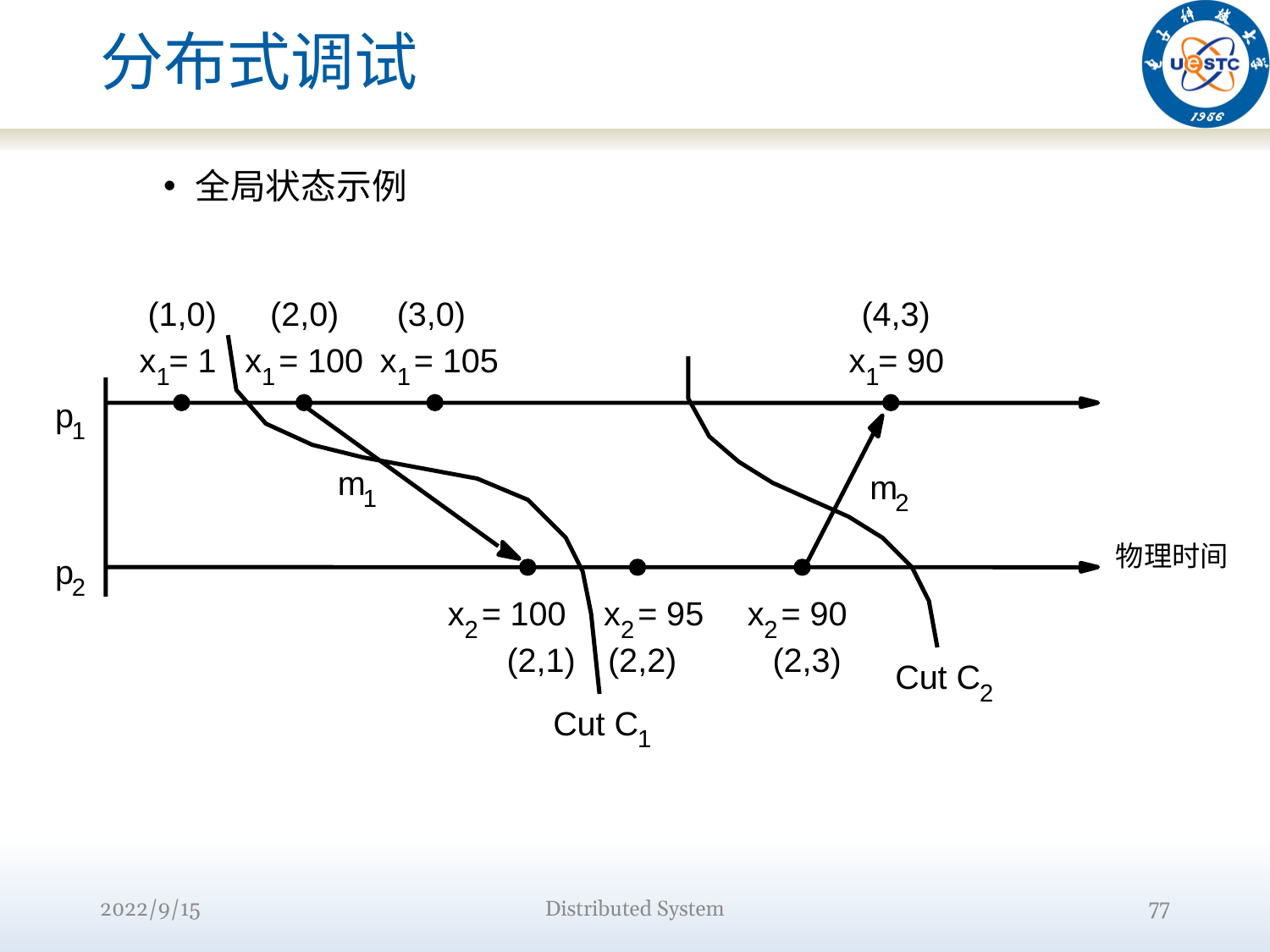

# 分布式调试
全局状态示例

(1,0)
(2,0)
(3,0)
(4,3)

x
= 1
x
= 100
x
= 105
x
= 90

1
1
1
1

p

1

m
m
1
2
物理时间

p

2
x
= 100
x
= 95
x
= 90
2
2
2
(2,1)
(2,2)
(2,3)
Cut C
2
Cut C
1
2022/9/15
Distributed System
77